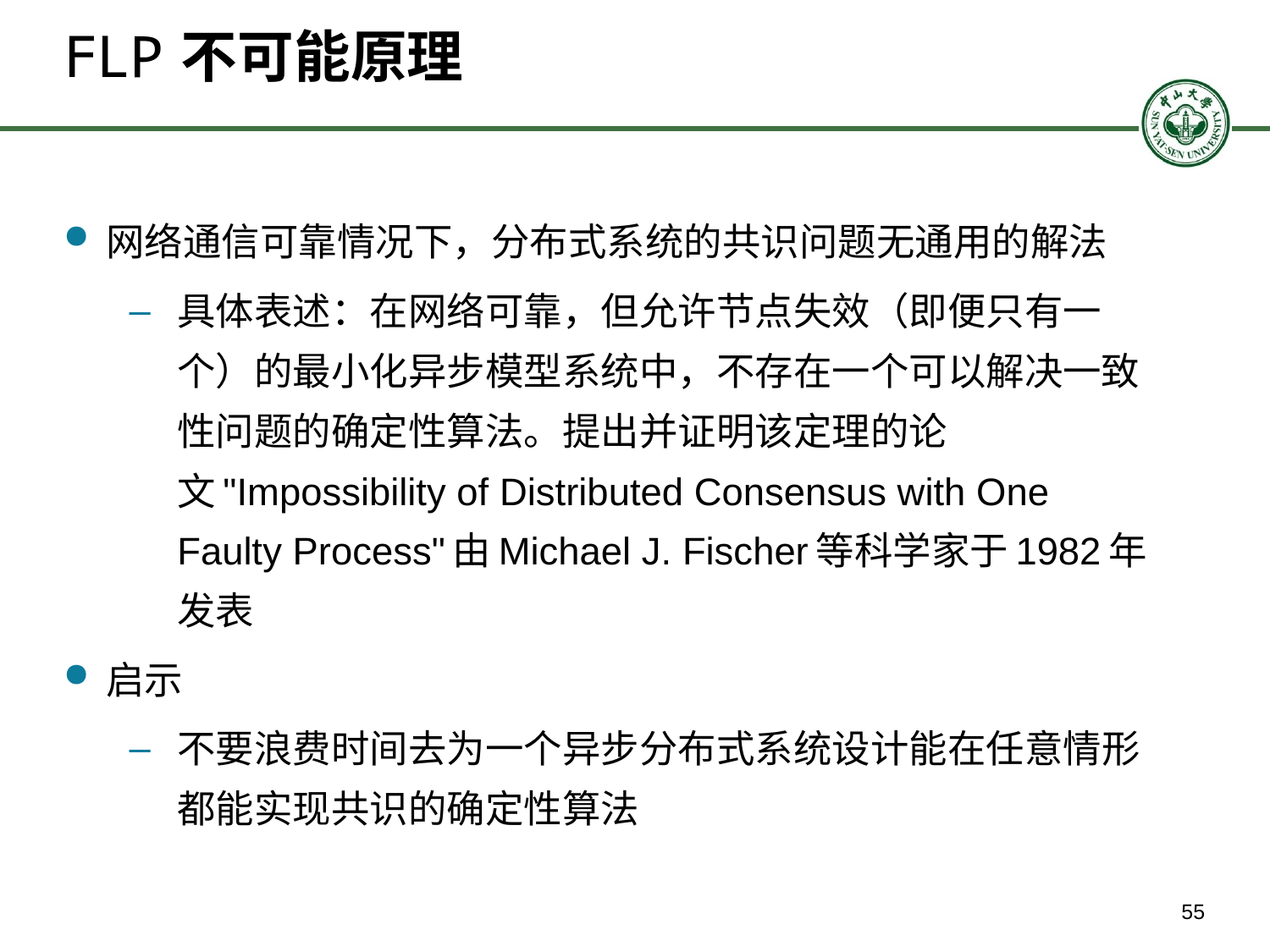

# FLP不可能原理
网络通信可靠情况下，分布式系统的共识问题无通用的解法
具体表述：在网络可靠，但允许节点失效（即便只有一个）的最小化异步模型系统中，不存在一个可以解决一致性问题的确定性算法。提出并证明该定理的论文"Impossibility of Distributed Consensus with One Faulty Process"由Michael J. Fischer等科学家于1982年发表
启示
不要浪费时间去为一个异步分布式系统设计能在任意情形都能实现共识的确定性算法